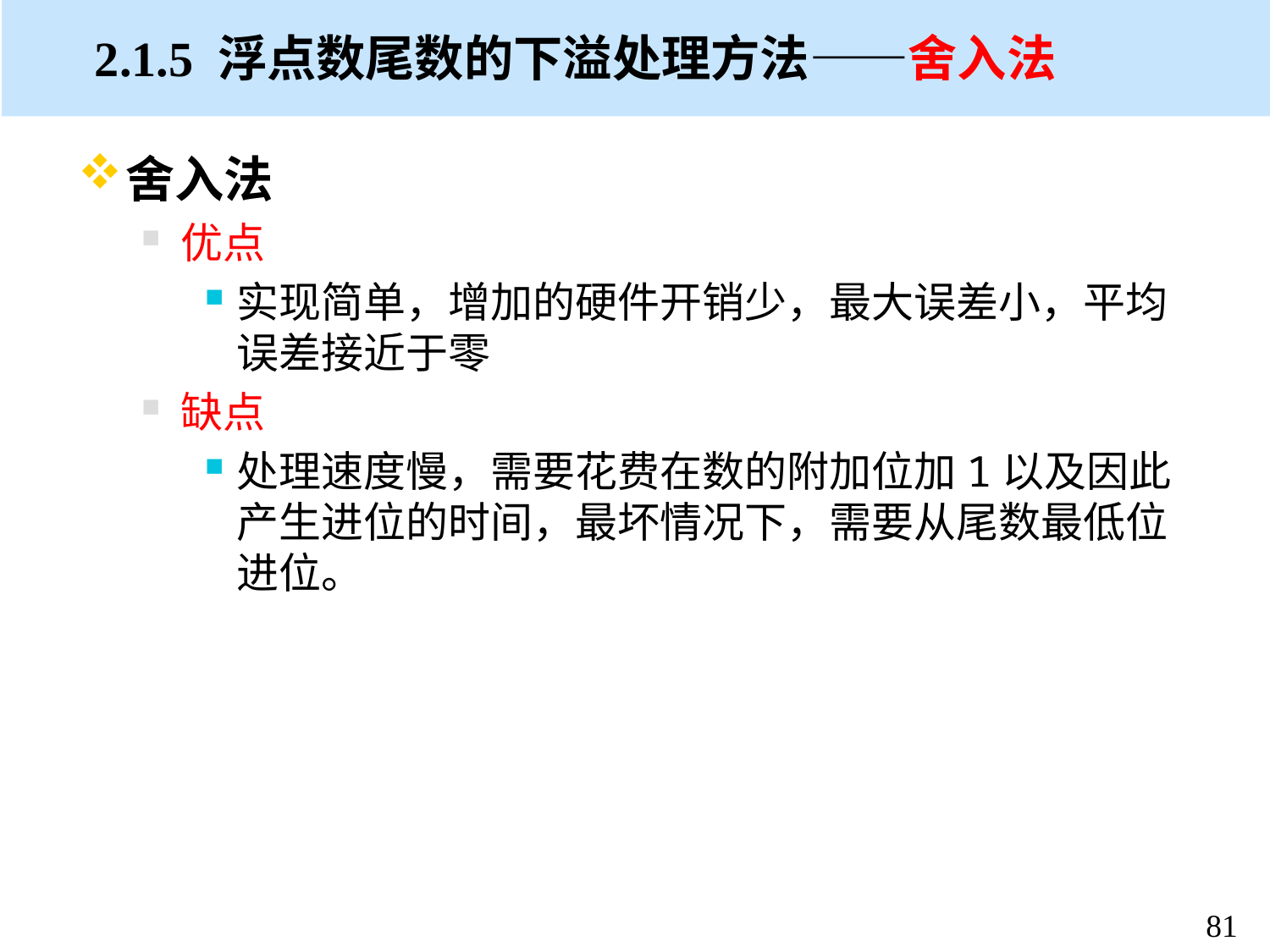

# 2.1.5 浮点数尾数的下溢处理方法——舍入法
舍入法
优点
实现简单，增加的硬件开销少，最大误差小，平均误差接近于零
缺点
处理速度慢，需要花费在数的附加位加1以及因此产生进位的时间，最坏情况下，需要从尾数最低位进位。